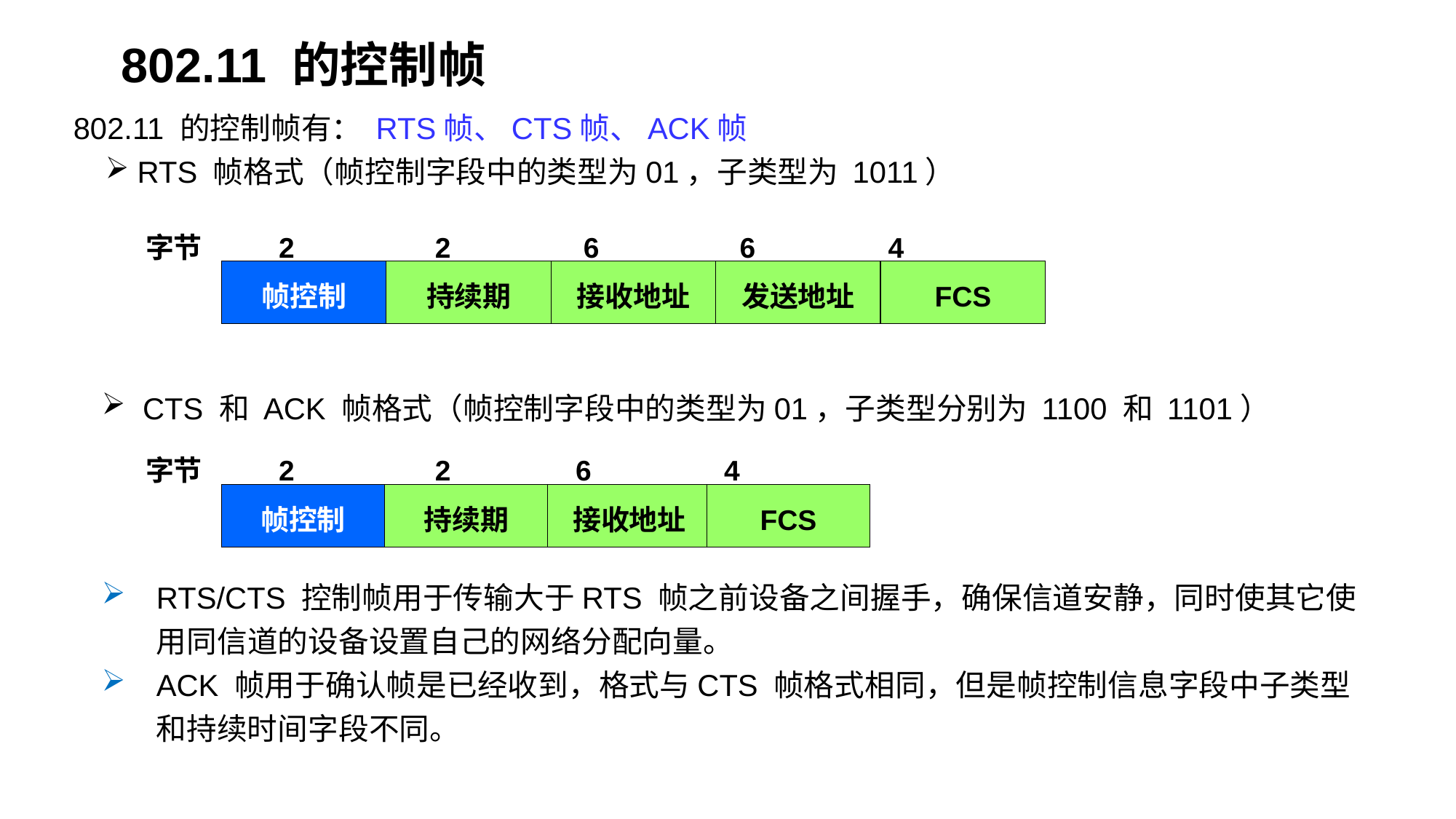

802.11 的控制帧
9.1.4  802.11 局域网的 MAC 帧
802.11 的控制帧有： RTS帧、CTS帧、ACK帧
RTS 帧格式（帧控制字段中的类型为01，子类型为 1011）
字节           2                  2                 6                  6                 4
帧控制
持续期
接收地址
发送地址
FCS

CTS 和 ACK 帧格式（帧控制字段中的类型为01，子类型分别为 1100 和 1101）
字节           2                  2                6                 4
帧控制
持续期
接收地址
FCS

RTS/CTS 控制帧用于传输大于RTS 帧之前设备之间握手，确保信道安静，同时使其它使用同信道的设备设置自己的网络分配向量。
ACK 帧用于确认帧是已经收到，格式与CTS 帧格式相同，但是帧控制信息字段中子类型和持续时间字段不同。